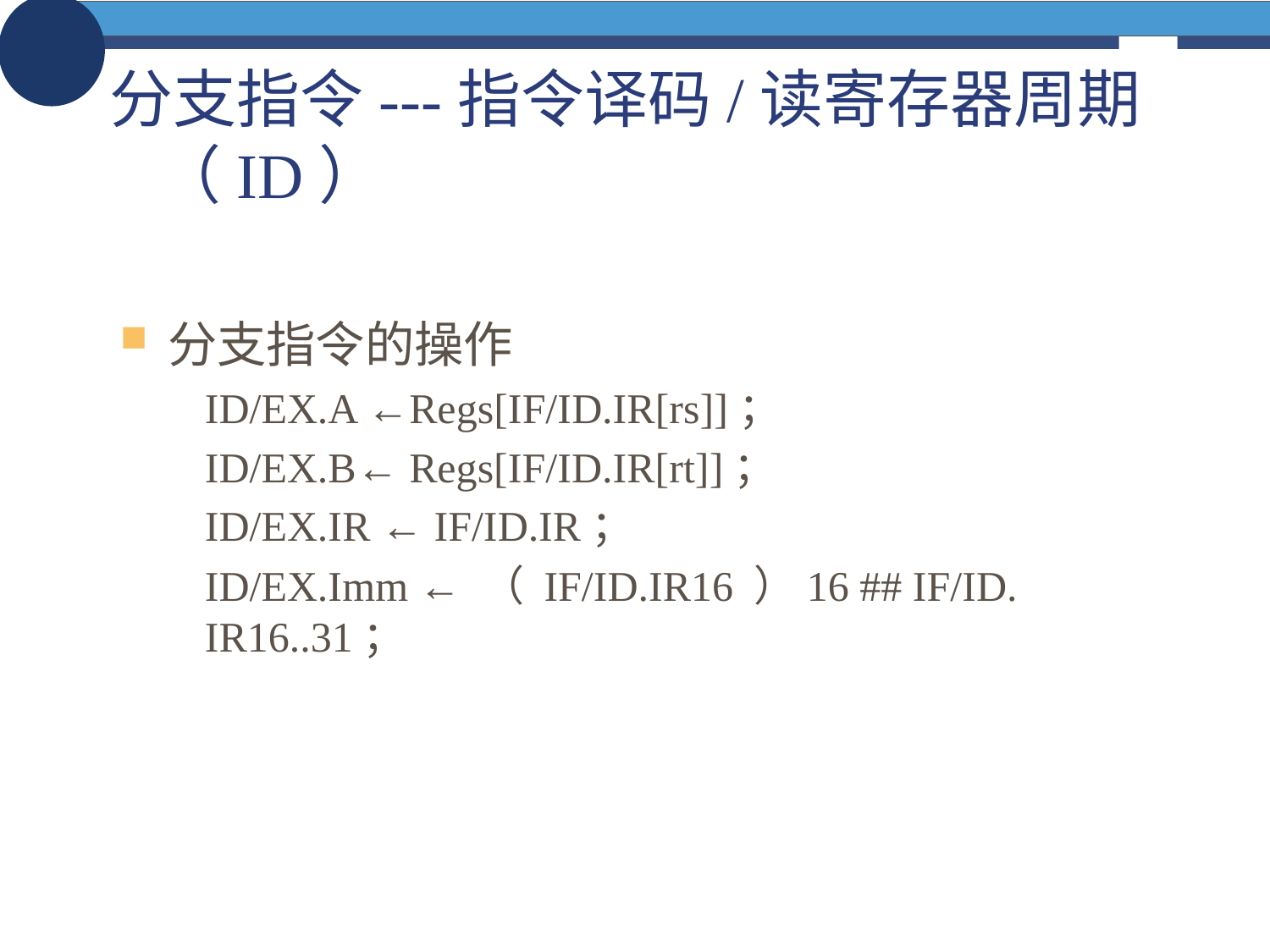

# 分支指令---指令译码/读寄存器周期（ID）
分支指令的操作
ID/EX.A ←Regs[IF/ID.IR[rs]]；
ID/EX.B← Regs[IF/ID.IR[rt]]；
ID/EX.IR ← IF/ID.IR；
ID/EX.Imm ← （ IF/ID.IR16 ）16 ## IF/ID. IR16..31；